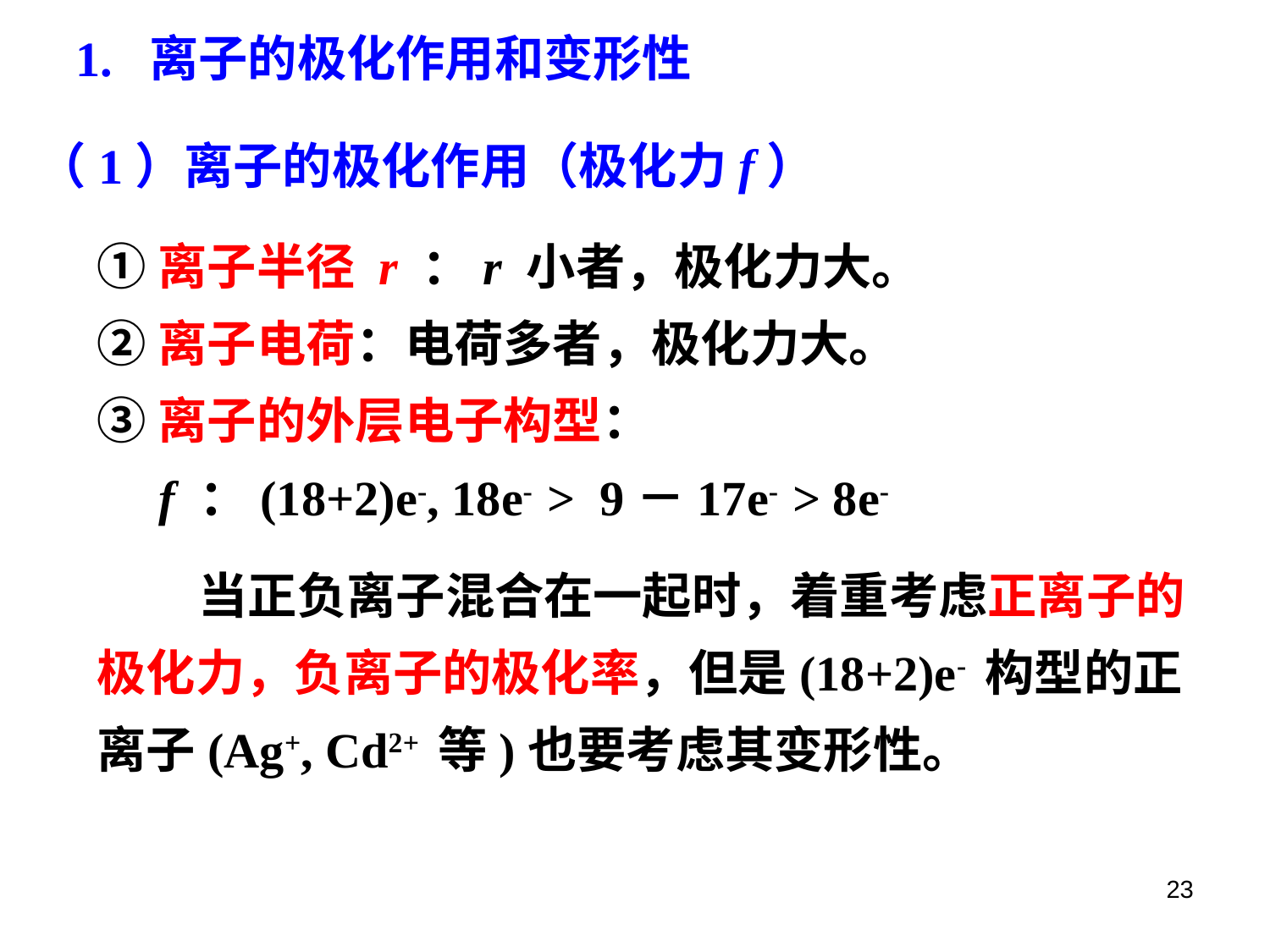

1.  离子的极化作用和变形性
（1）离子的极化作用（极化力f）
①离子半径 r ：r 小者，极化力大。
②离子电荷：电荷多者，极化力大。
③离子的外层电子构型：
     f ：(18+2)e-, 18e-  >  9－17e-  > 8e-
        当正负离子混合在一起时，着重考虑正离子的极化力，负离子的极化率，但是(18+2)e- 构型的正离子(Ag+, Cd2+ 等)也要考虑其变形性。
23